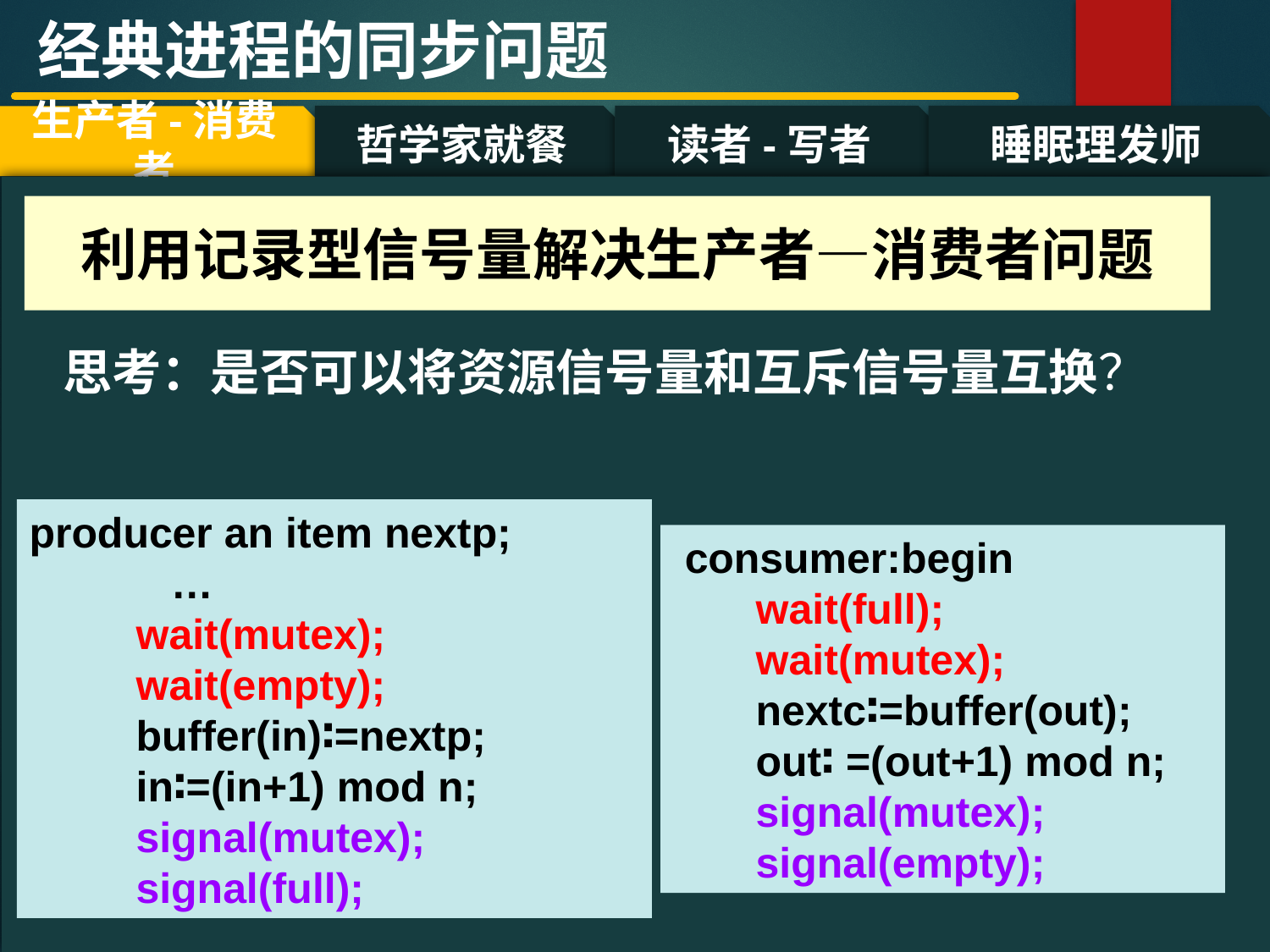

经典进程的同步问题
哲学家就餐
读者-写者
睡眠理发师
生产者-消费者
#
利用记录型信号量解决生产者—消费者问题
思考：是否可以将资源信号量和互斥信号量互换？
producer an item nextp;
            …
         wait(mutex);
         wait(empty);
         buffer(in)∶=nextp;
         in∶=(in+1) mod n;
         signal(mutex);
         signal(full);
 consumer:begin
       wait(full);
       wait(mutex);
       nextc∶=buffer(out);
       out∶ =(out+1) mod n;
       signal(mutex);
       signal(empty);